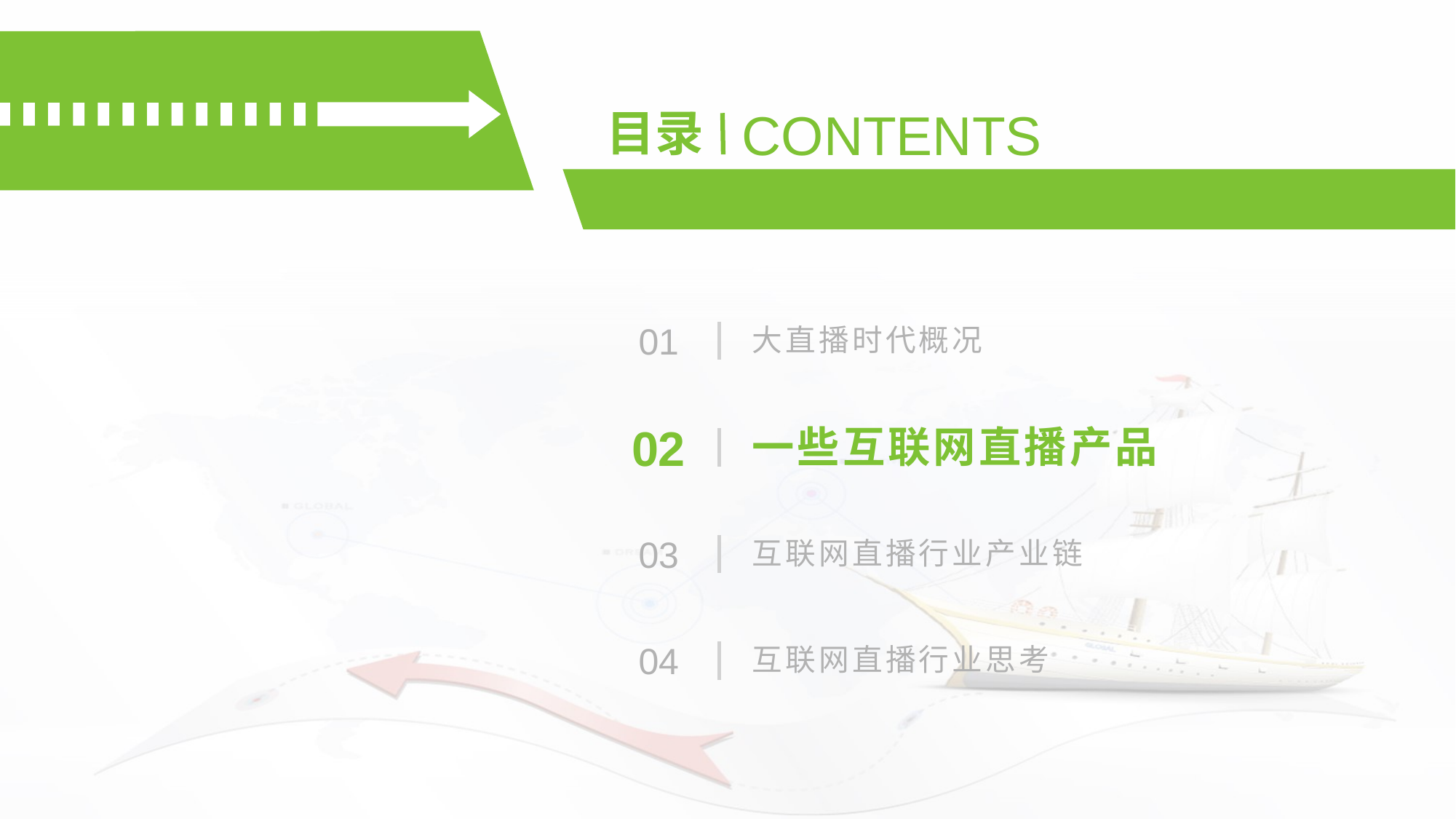

CONTENTS
目录

大直播时代概况
01
一些互联网直播产品
02
互联网直播行业产业链
03
互联网直播行业思考
04